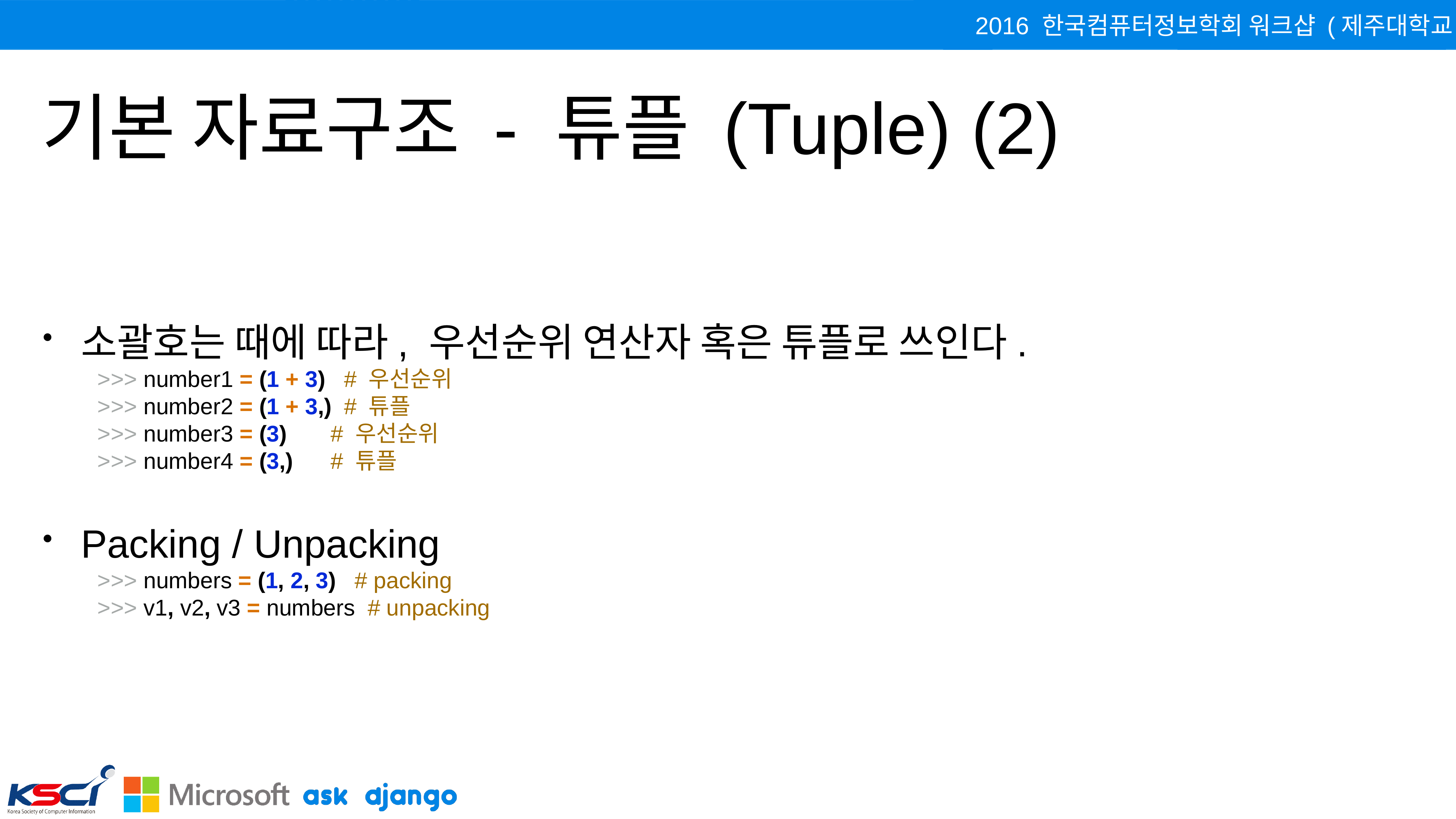

# 기본 자료구조 - 튜플 (Tuple) (2)
소괄호는 때에 따라, 우선순위 연산자 혹은 튜플로 쓰인다.
>>> number1 = (1 + 3)   # 우선순위
>>> number2 = (1 + 3,)  # 튜플
>>> number3 = (3)       # 우선순위
>>> number4 = (3,)      # 튜플
Packing / Unpacking
>>> numbers = (1, 2, 3)   # packing
>>> v1, v2, v3 = numbers  # unpacking